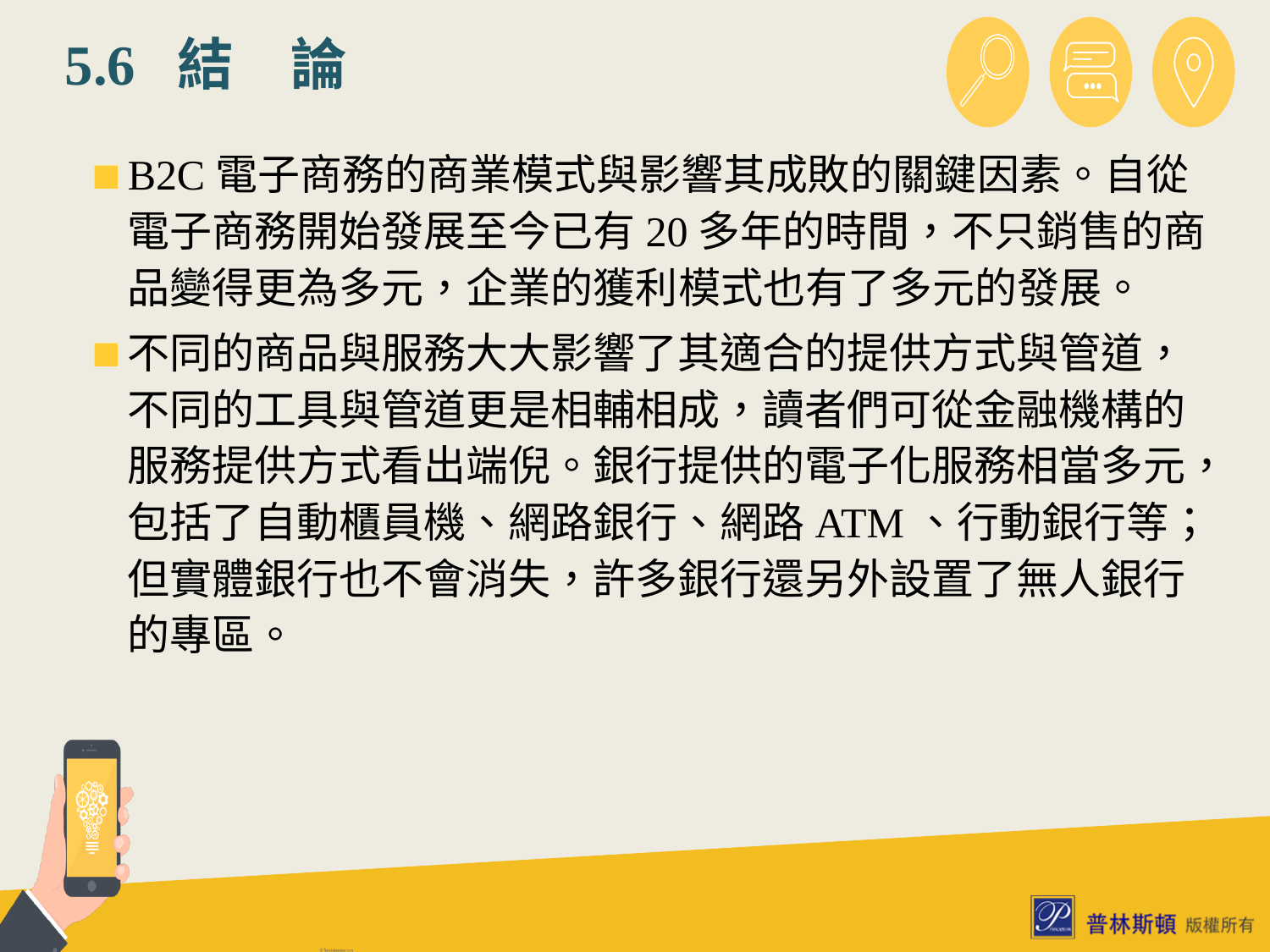

# 5.6  結　論
B2C電子商務的商業模式與影響其成敗的關鍵因素。自從電子商務開始發展至今已有20多年的時間，不只銷售的商品變得更為多元，企業的獲利模式也有了多元的發展。
不同的商品與服務大大影響了其適合的提供方式與管道，不同的工具與管道更是相輔相成，讀者們可從金融機構的服務提供方式看出端倪。銀行提供的電子化服務相當多元，包括了自動櫃員機、網路銀行、網路ATM、行動銀行等；但實體銀行也不會消失，許多銀行還另外設置了無人銀行的專區。